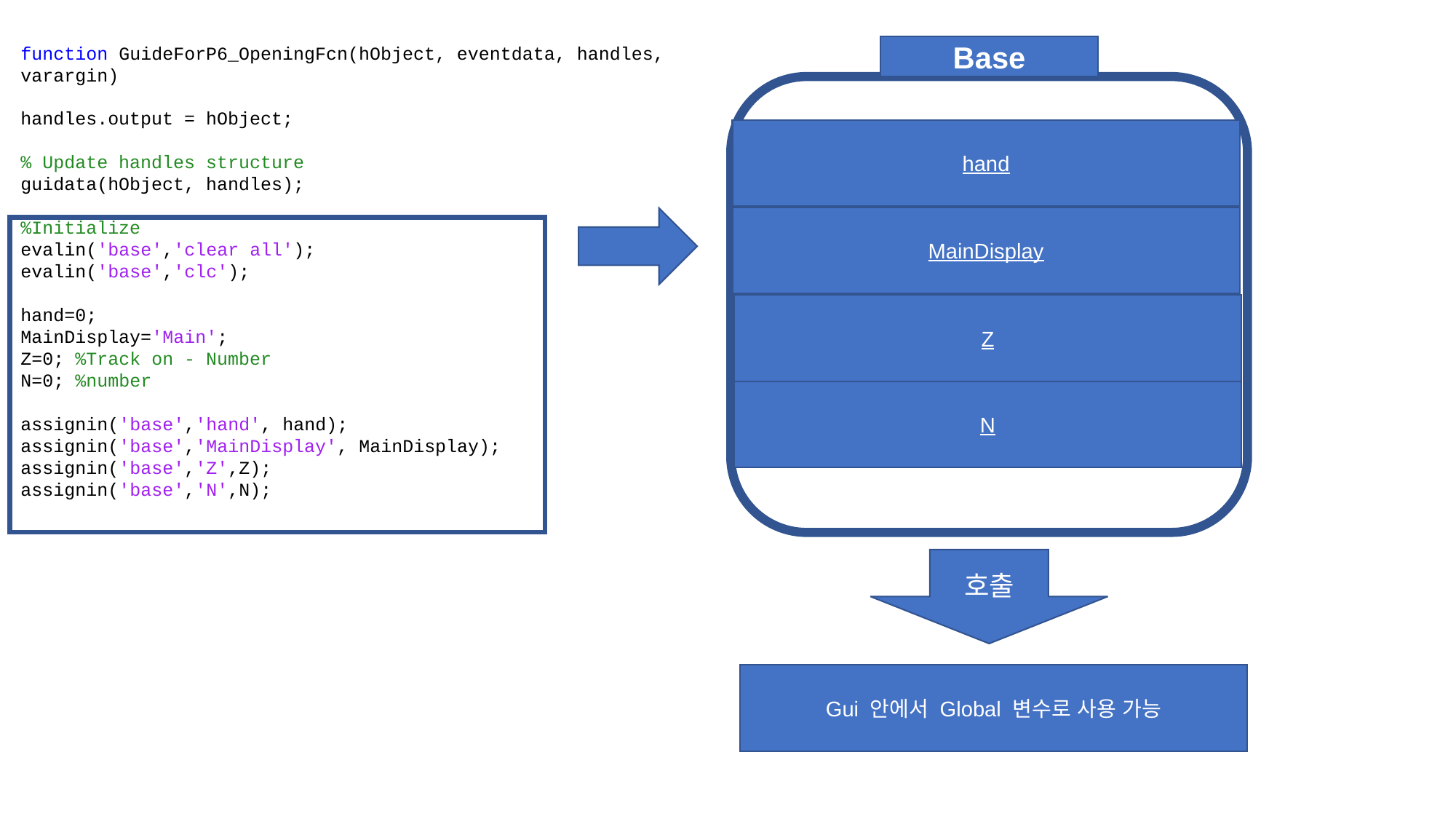

function GuideForP6_OpeningFcn(hObject, eventdata, handles, varargin)

handles.output = hObject;

% Update handles structure
guidata(hObject, handles);

%Initialize
evalin('base','clear all');
evalin('base','clc');

hand=0;
MainDisplay='Main';
Z=0; %Track on - Number
N=0; %number

assignin('base','hand', hand);
assignin('base','MainDisplay', MainDisplay);
assignin('base','Z',Z);
assignin('base','N',N);

Base

hand
MainDisplay

Z
N
호출
Gui 안에서 Global 변수로 사용 가능